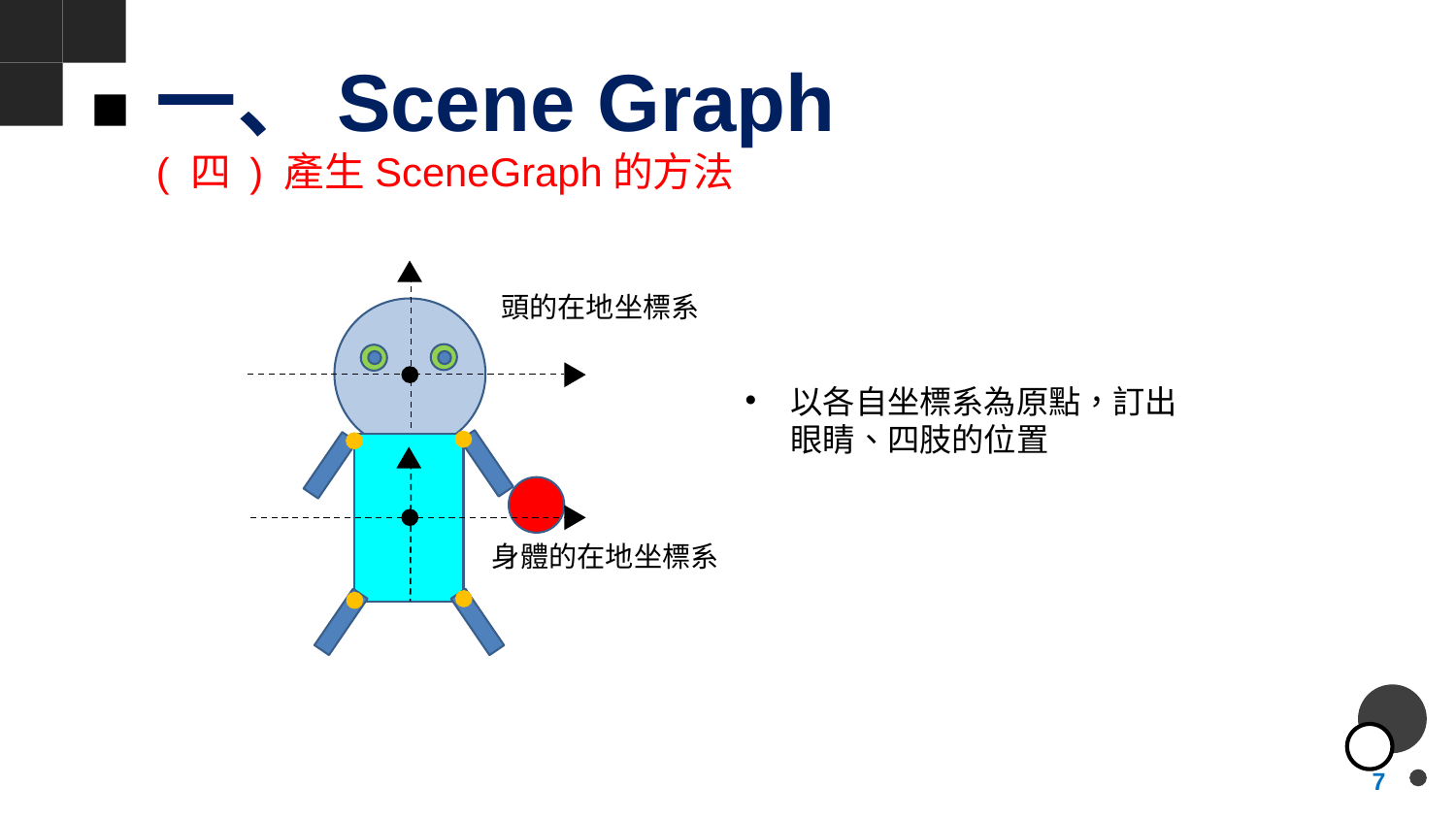

一、Scene Graph
( 四 ) 產生SceneGraph的方法

頭的在地坐標系
以各自坐標系為原點，訂出眼睛、四肢的位置
身體的在地坐標系

7